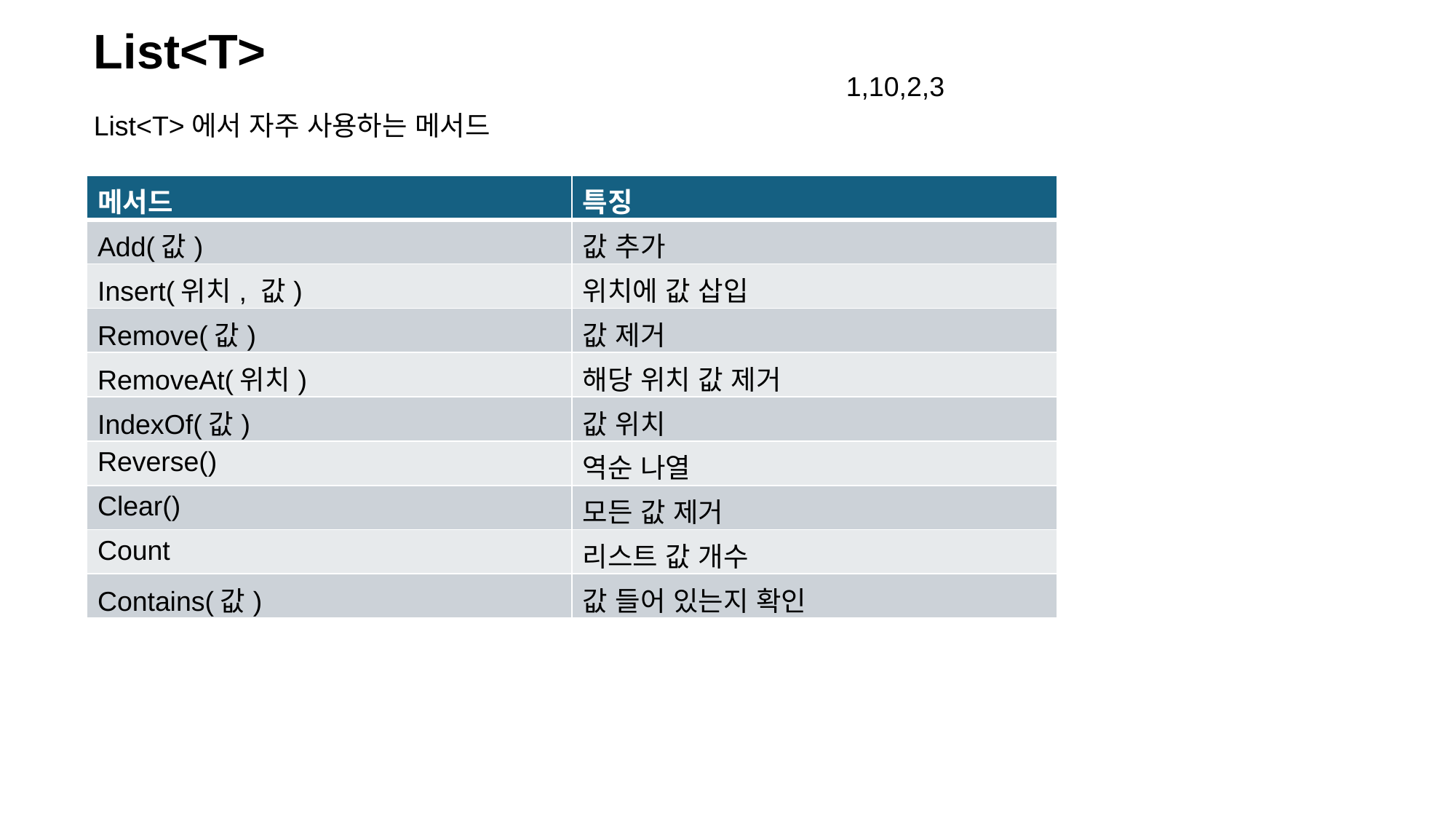

List<T>
1,10,2,3
List<T>에서 자주 사용하는 메서드
| 메서드 | 특징 |
| --- | --- |
| Add(값) | 값 추가 |
| Insert(위치, 값) | 위치에 값 삽입 |
| Remove(값) | 값 제거 |
| RemoveAt(위치) | 해당 위치 값 제거 |
| IndexOf(값) | 값 위치 |
| Reverse() | 역순 나열 |
| Clear() | 모든 값 제거 |
| Count | 리스트 값 개수 |
| Contains(값) | 값 들어 있는지 확인 |